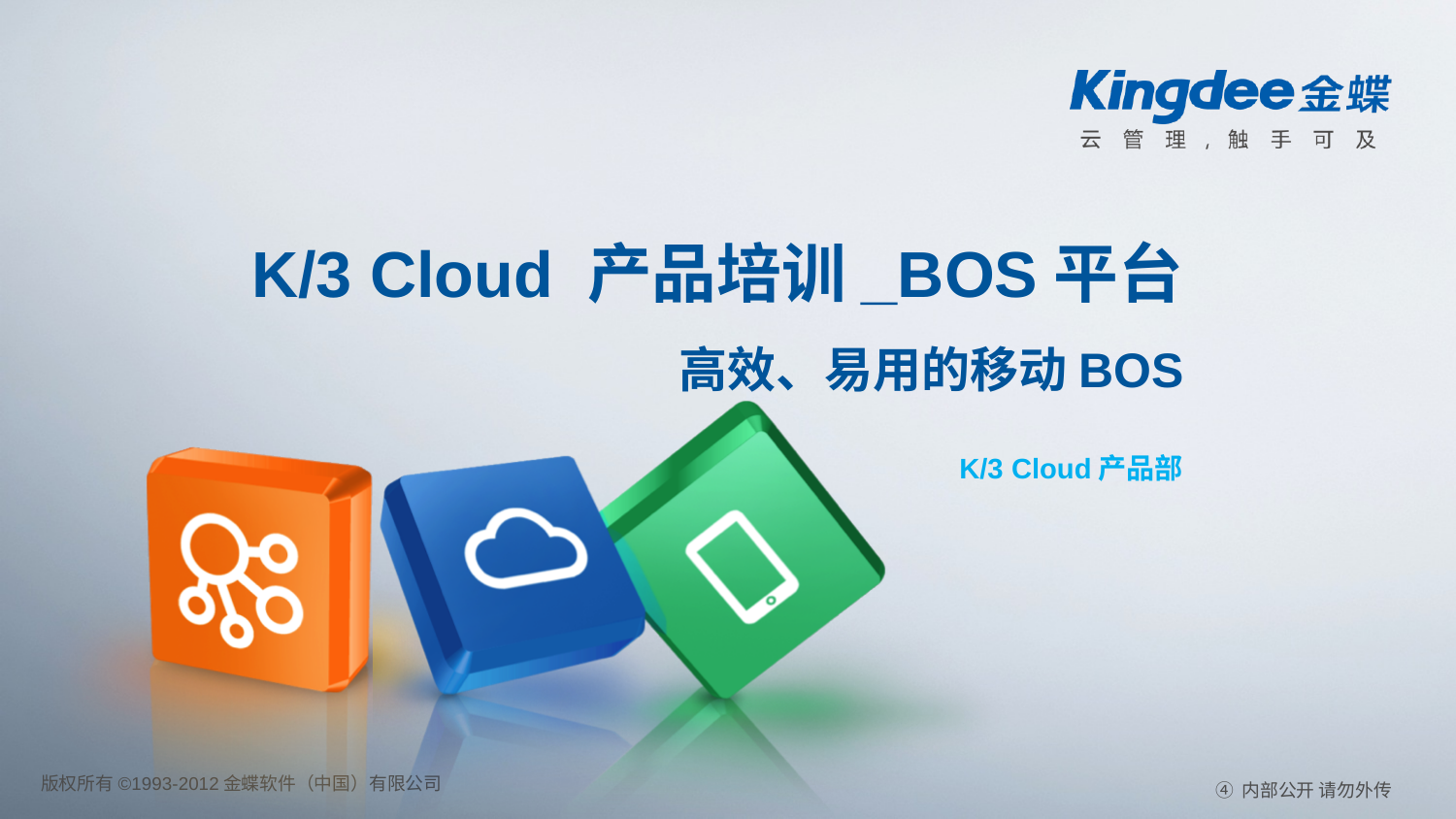

# K/3 Cloud 产品培训_BOS平台 高效、易用的移动BOS
K/3 Cloud产品部